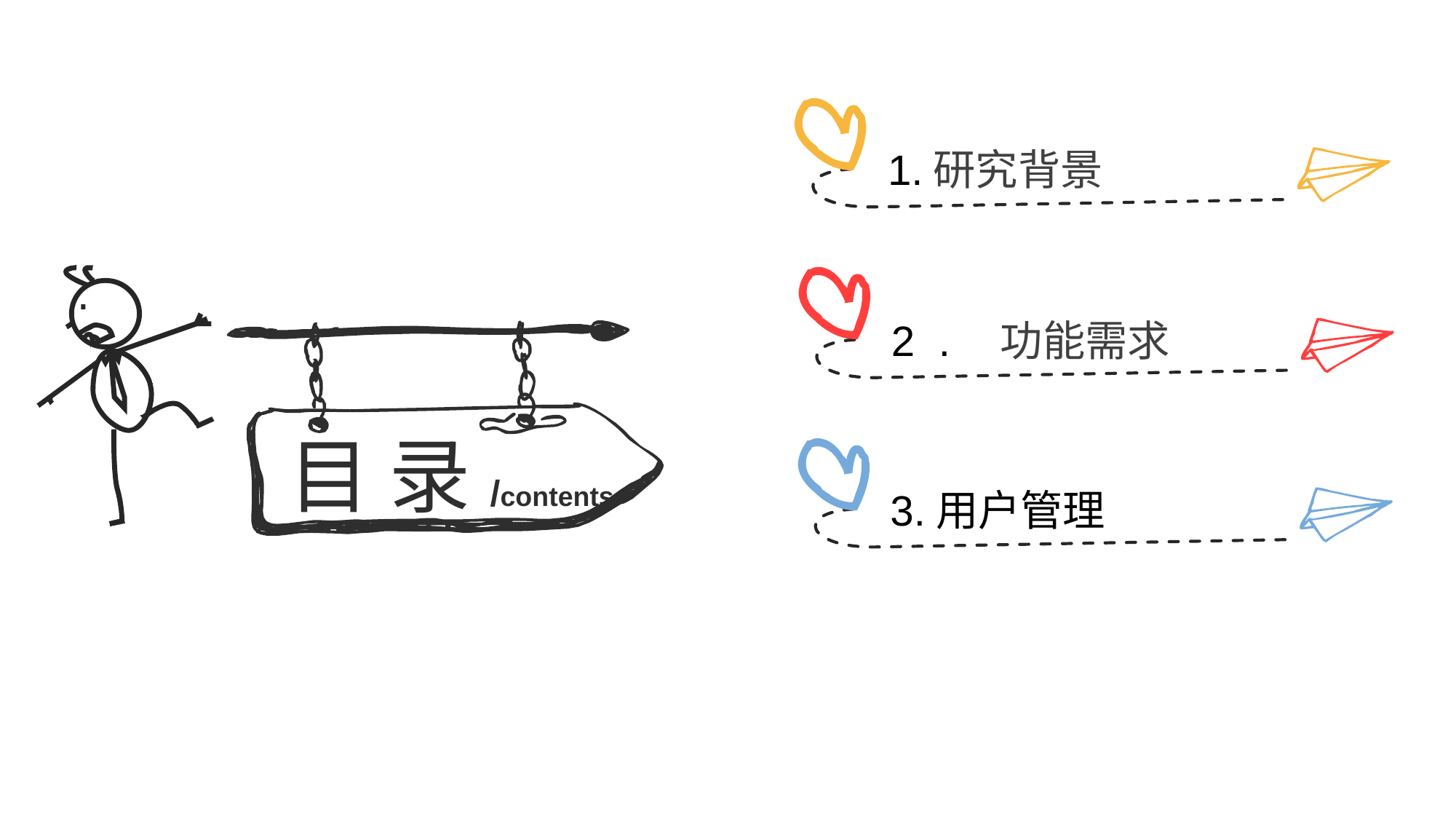

1.研究背景

2  . 	功能需求

目 录/contents

3.用户管理